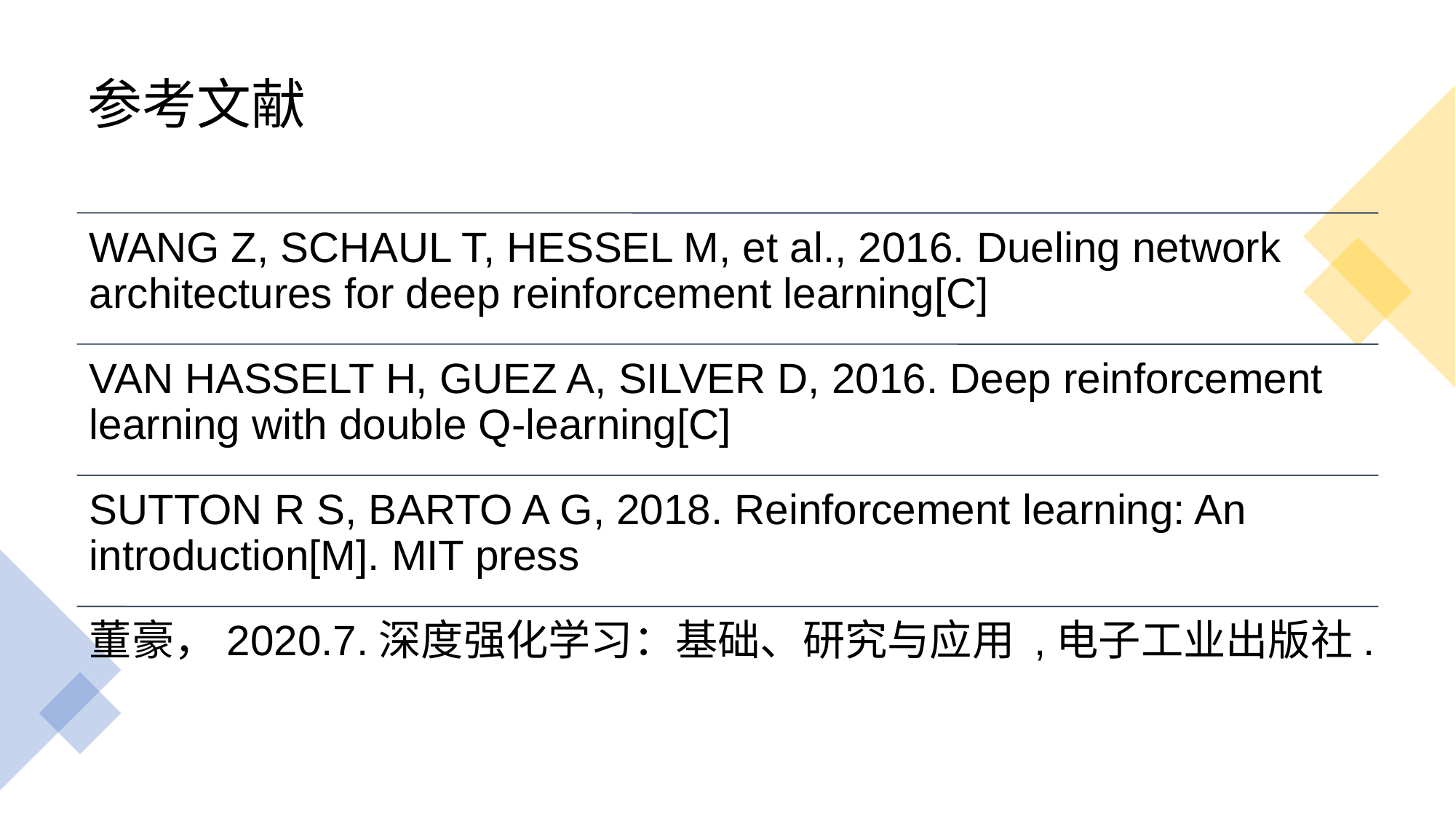

# 参考文献

WANG Z, SCHAUL T, HESSEL M, et al., 2016. Dueling network architectures for deep reinforcement learning[C]
VAN HASSELT H, GUEZ A, SILVER D, 2016. Deep reinforcement learning with double Q-learning[C]
SUTTON R S, BARTO A G, 2018. Reinforcement learning: An introduction[M]. MIT press
董豪，2020.7.深度强化学习：基础、研究与应用 ,电子工业出版社.